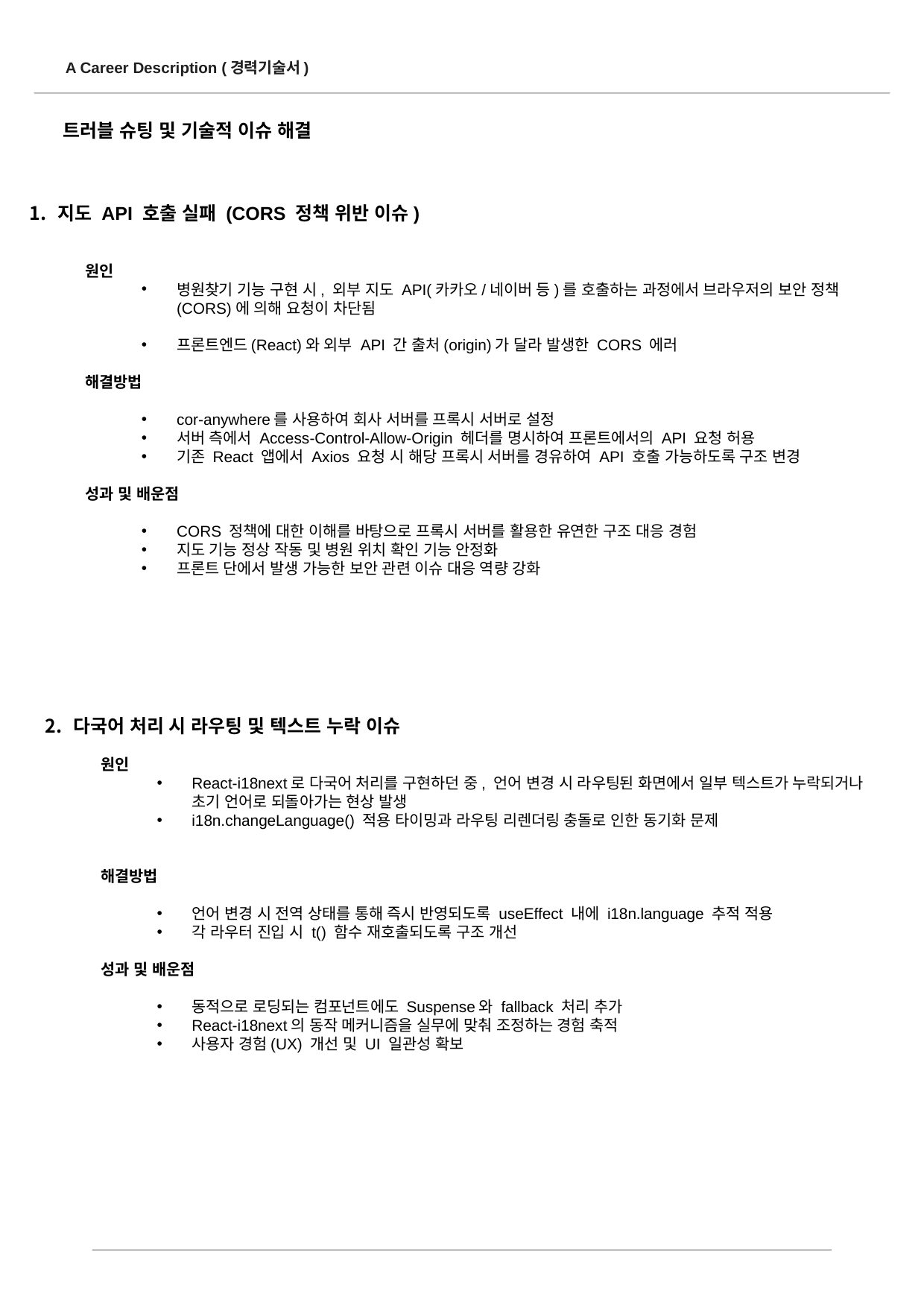

A Career Description (경력기술서)

트러블 슈팅 및 기술적 이슈 해결
지도 API 호출 실패 (CORS 정책 위반 이슈)

원인
병원찾기 기능 구현 시, 외부 지도 API(카카오/네이버 등)를 호출하는 과정에서 브라우저의 보안 정책(CORS)에 의해 요청이 차단됨

프론트엔드(React)와 외부 API 간 출처(origin)가 달라 발생한 CORS 에러

해결방법

cor-anywhere를 사용하여 회사 서버를 프록시 서버로 설정
서버 측에서 Access-Control-Allow-Origin 헤더를 명시하여 프론트에서의 API 요청 허용
기존 React 앱에서 Axios 요청 시 해당 프록시 서버를 경유하여 API 호출 가능하도록 구조 변경

성과 및 배운점

CORS 정책에 대한 이해를 바탕으로 프록시 서버를 활용한 유연한 구조 대응 경험
지도 기능 정상 작동 및 병원 위치 확인 기능 안정화
프론트 단에서 발생 가능한 보안 관련 이슈 대응 역량 강화

다국어 처리 시 라우팅 및 텍스트 누락 이슈

원인
React-i18next로 다국어 처리를 구현하던 중, 언어 변경 시 라우팅된 화면에서 일부 텍스트가 누락되거나 초기 언어로 되돌아가는 현상 발생
i18n.changeLanguage() 적용 타이밍과 라우팅 리렌더링 충돌로 인한 동기화 문제

해결방법

언어 변경 시 전역 상태를 통해 즉시 반영되도록 useEffect 내에 i18n.language 추적 적용
각 라우터 진입 시 t() 함수 재호출되도록 구조 개선

성과 및 배운점

동적으로 로딩되는 컴포넌트에도 Suspense와 fallback 처리 추가
React-i18next의 동작 메커니즘을 실무에 맞춰 조정하는 경험 축적
사용자 경험(UX) 개선 및 UI 일관성 확보